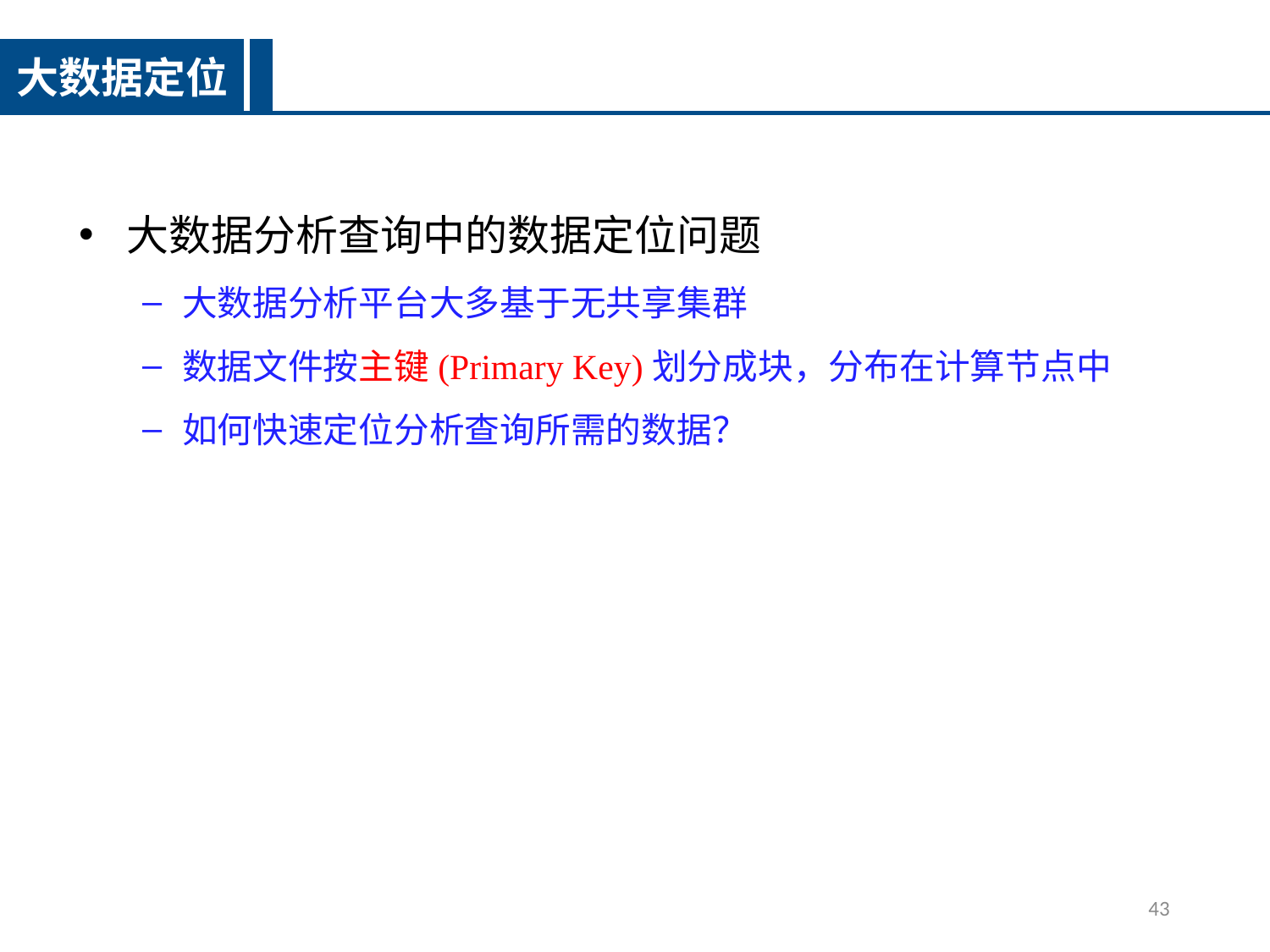

大数据定位

大数据分析查询中的数据定位问题
大数据分析平台大多基于无共享集群
数据文件按主键(Primary Key)划分成块，分布在计算节点中
如何快速定位分析查询所需的数据？
43